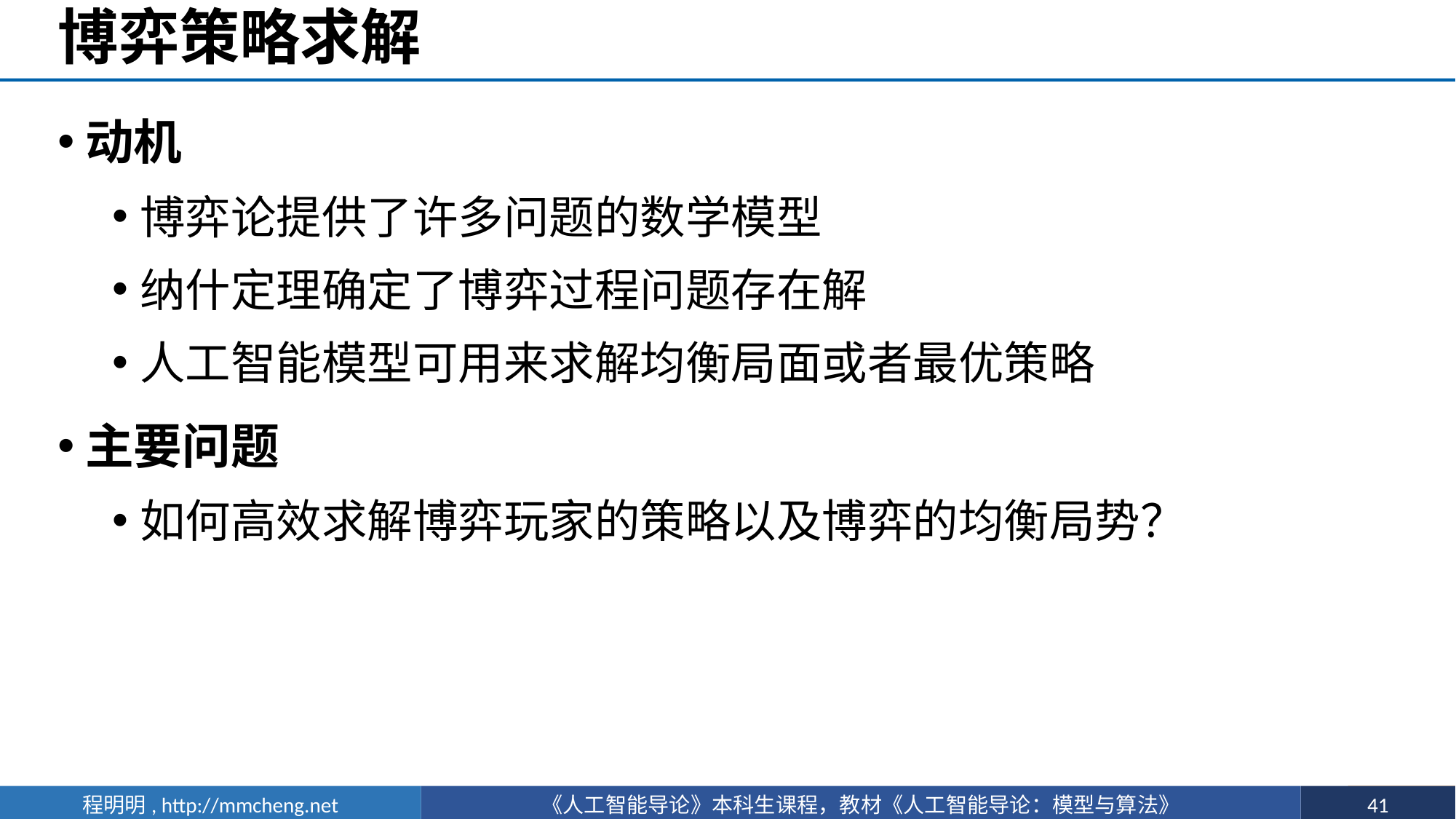

# 博弈策略求解
动机
博弈论提供了许多问题的数学模型
纳什定理确定了博弈过程问题存在解
人工智能模型可用来求解均衡局面或者最优策略
主要问题
如何高效求解博弈玩家的策略以及博弈的均衡局势？